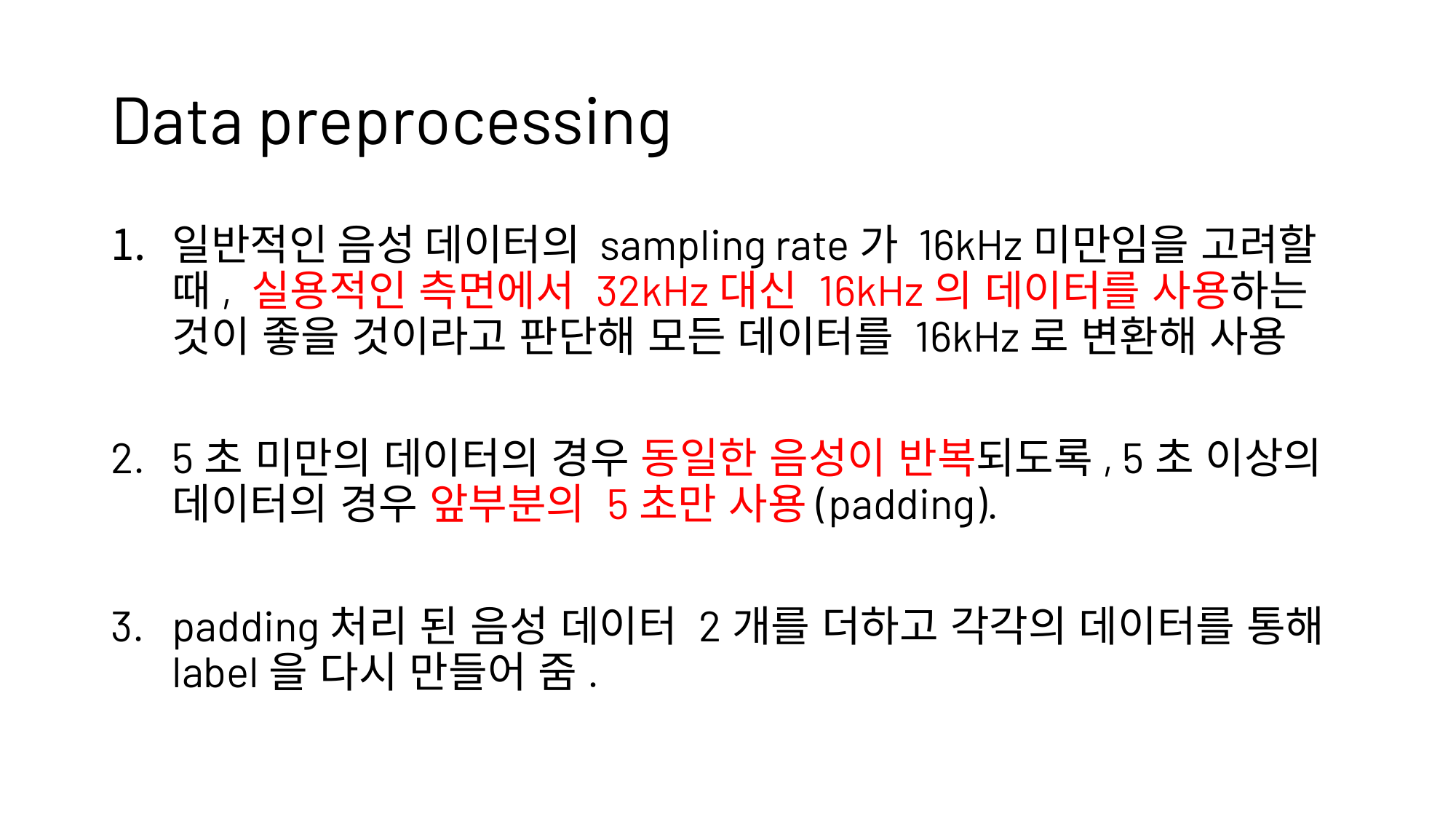

# Data preprocessing
일반적인 음성 데이터의 sampling rate가 16kHz미만임을 고려할 때, 실용적인 측면에서 32kHz대신 16kHz의 데이터를 사용하는 것이 좋을 것이라고 판단해 모든 데이터를 16kHz로 변환해 사용

5초 미만의 데이터의 경우 동일한 음성이 반복되도록, 5초 이상의 데이터의 경우 앞부분의 5초만 사용(padding).

padding처리 된 음성 데이터 2개를 더하고 각각의 데이터를 통해 label을 다시 만들어 줌.